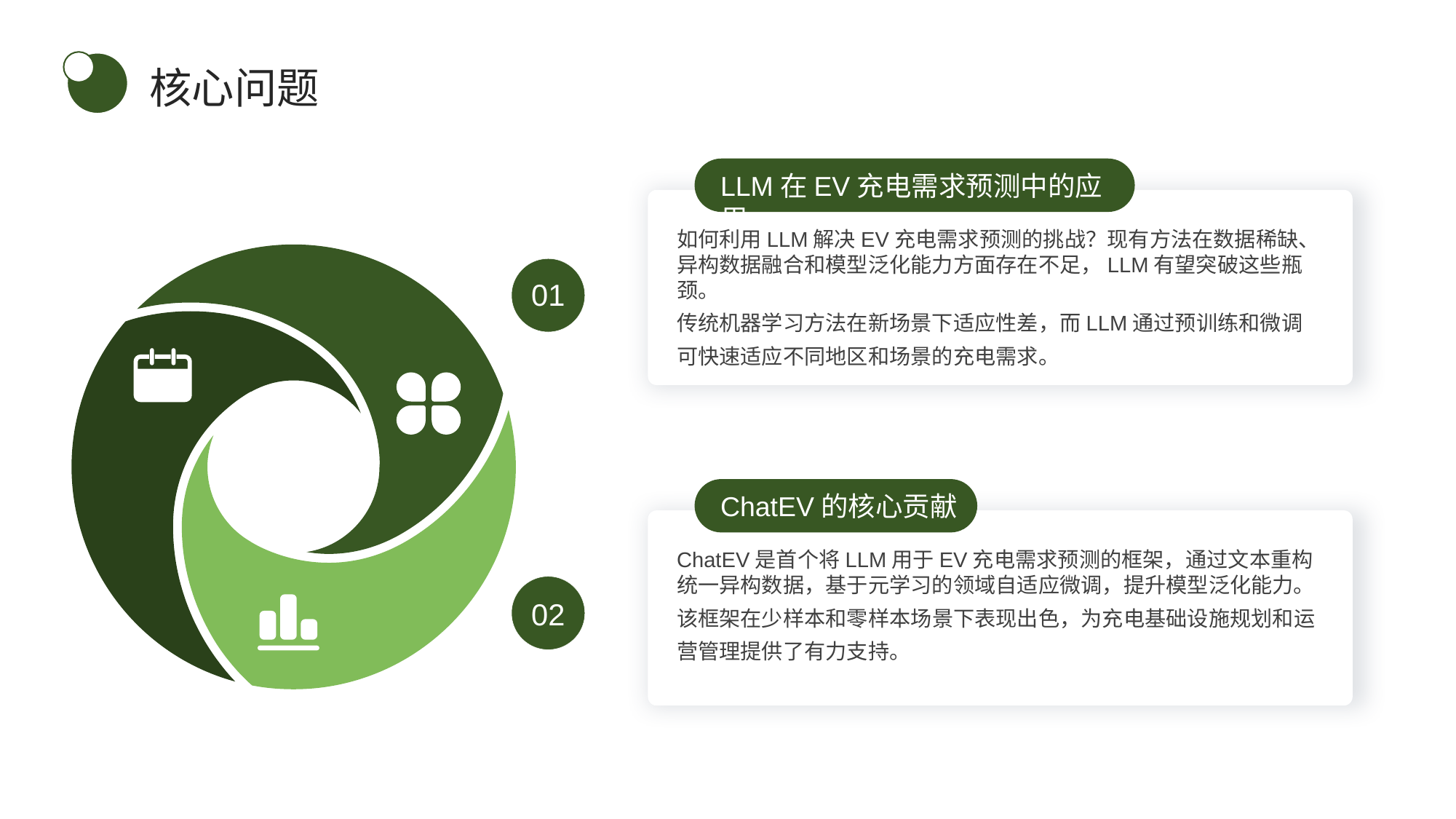

核心问题

LLM在EV充电需求预测中的应用

如何利用LLM解决EV充电需求预测的挑战？现有方法在数据稀缺、异构数据融合和模型泛化能力方面存在不足，LLM有望突破这些瓶颈。
传统机器学习方法在新场景下适应性差，而LLM通过预训练和微调可快速适应不同地区和场景的充电需求。

01

ChatEV的核心贡献

ChatEV是首个将LLM用于EV充电需求预测的框架，通过文本重构统一异构数据，基于元学习的领域自适应微调，提升模型泛化能力。
该框架在少样本和零样本场景下表现出色，为充电基础设施规划和运营管理提供了有力支持。

02